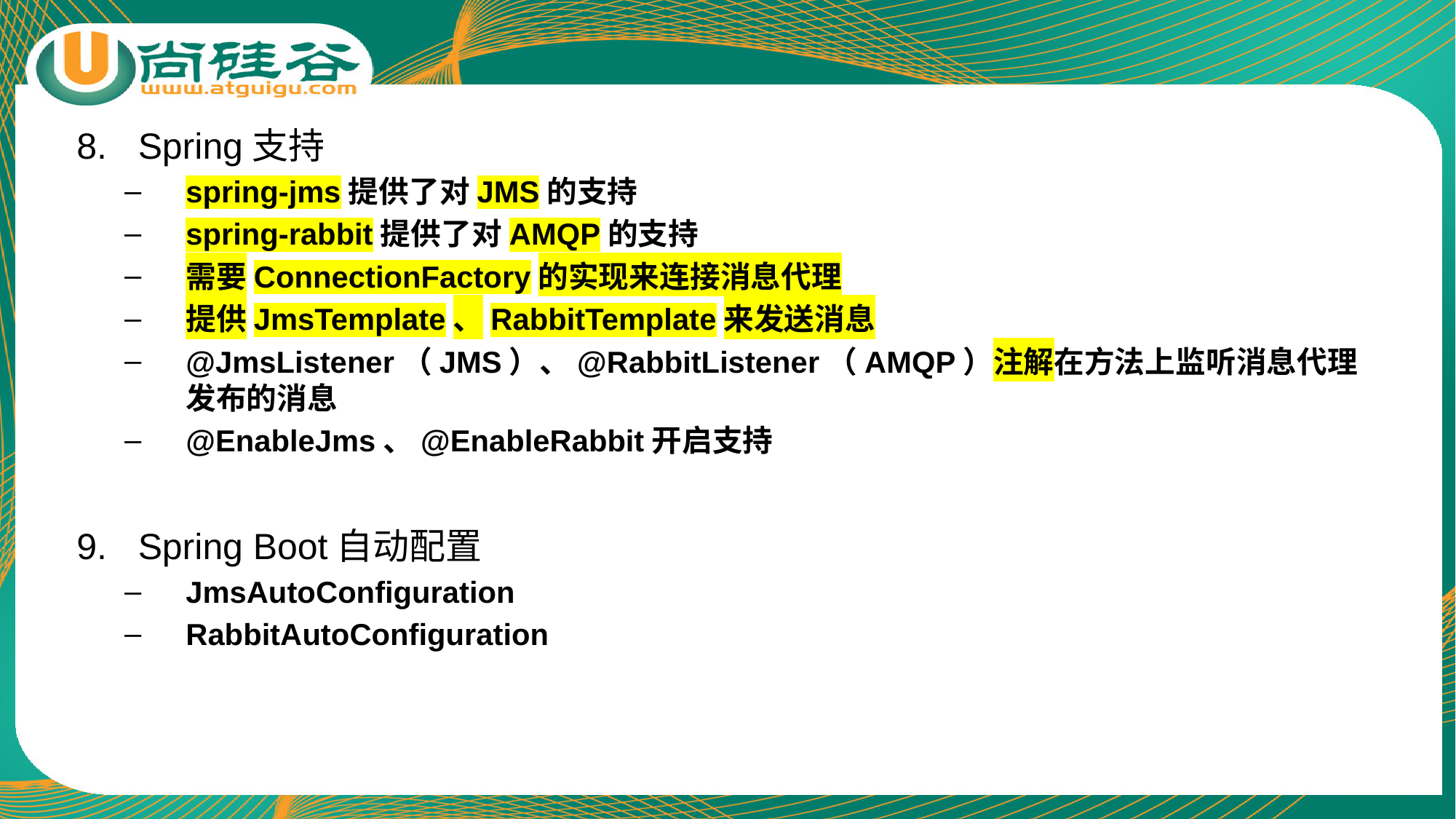

Spring支持
spring-jms提供了对JMS的支持
spring-rabbit提供了对AMQP的支持
需要ConnectionFactory的实现来连接消息代理
提供JmsTemplate、RabbitTemplate来发送消息
@JmsListener（JMS）、@RabbitListener（AMQP）注解在方法上监听消息代理发布的消息
@EnableJms、@EnableRabbit开启支持

Spring Boot自动配置
JmsAutoConfiguration
RabbitAutoConfiguration